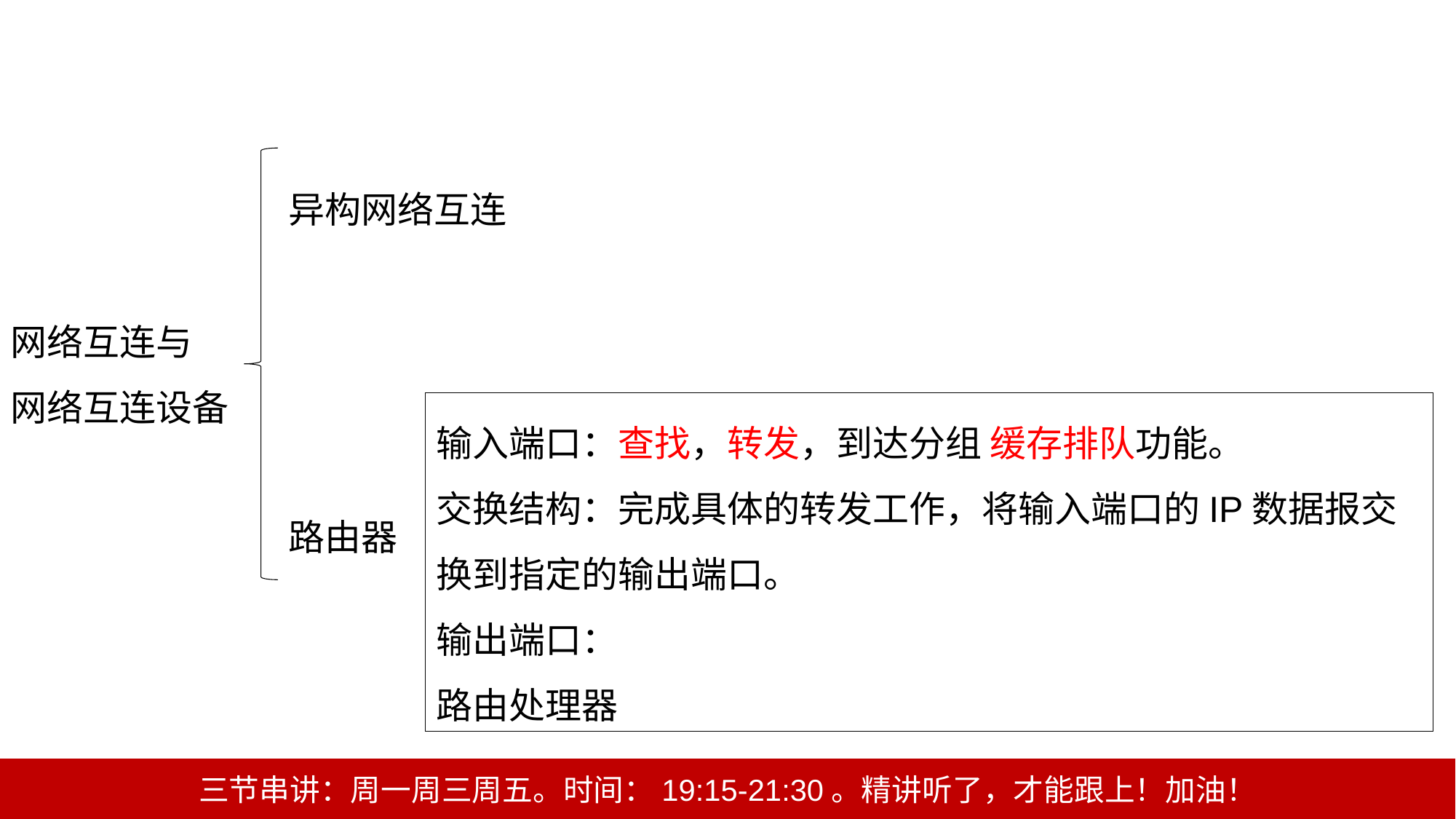

异构网络互连

路由器
网络互连与
网络互连设备
输入端口：查找，转发，到达分组 缓存排队功能。
交换结构：完成具体的转发工作，将输入端口的IP数据报交换到指定的输出端口。
输出端口：
路由处理器
三节串讲：周一周三周五。时间：19:15-21:30。精讲听了，才能跟上！加油！